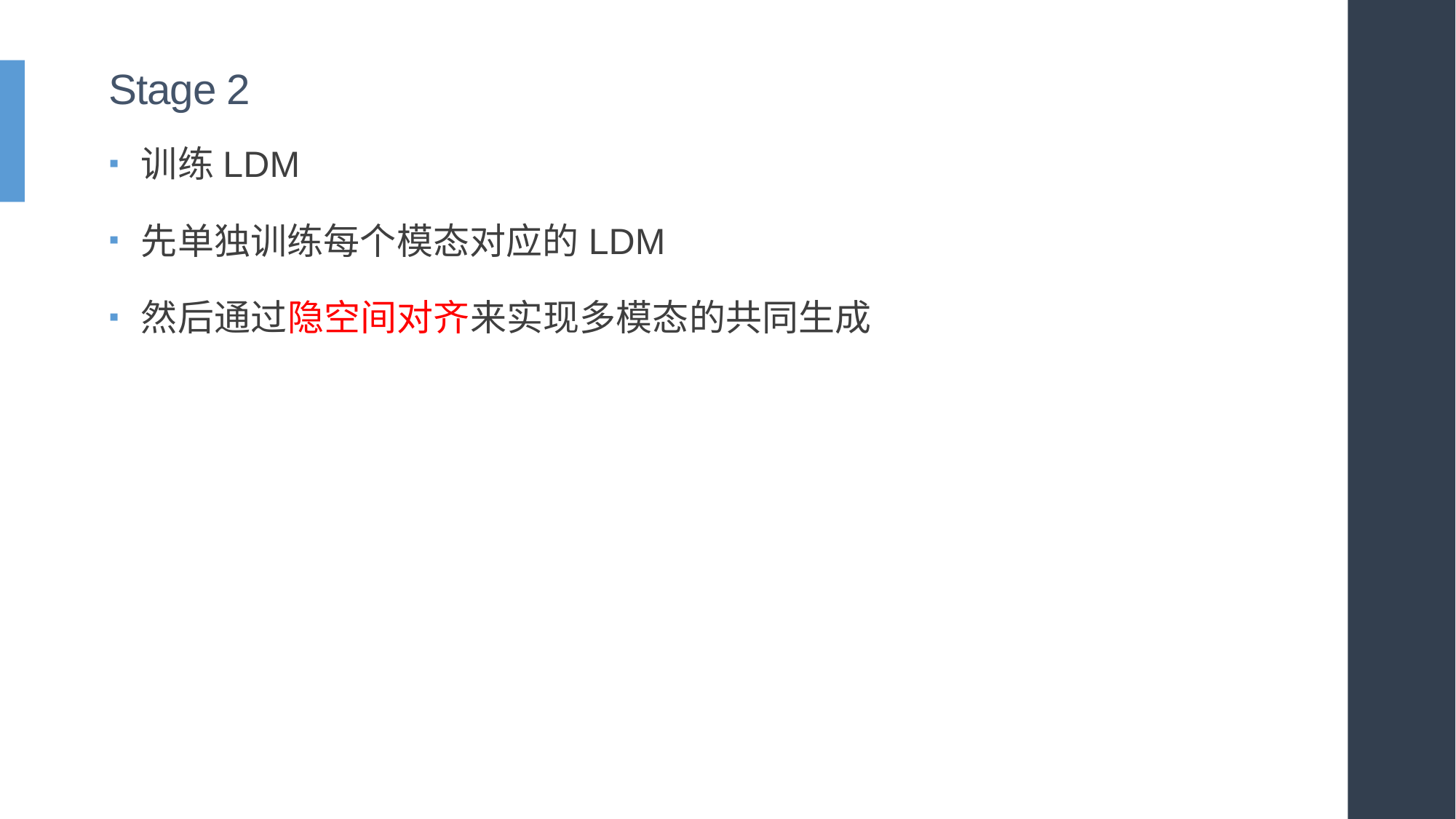

# Stage 2
训练LDM
先单独训练每个模态对应的LDM
然后通过隐空间对齐来实现多模态的共同生成